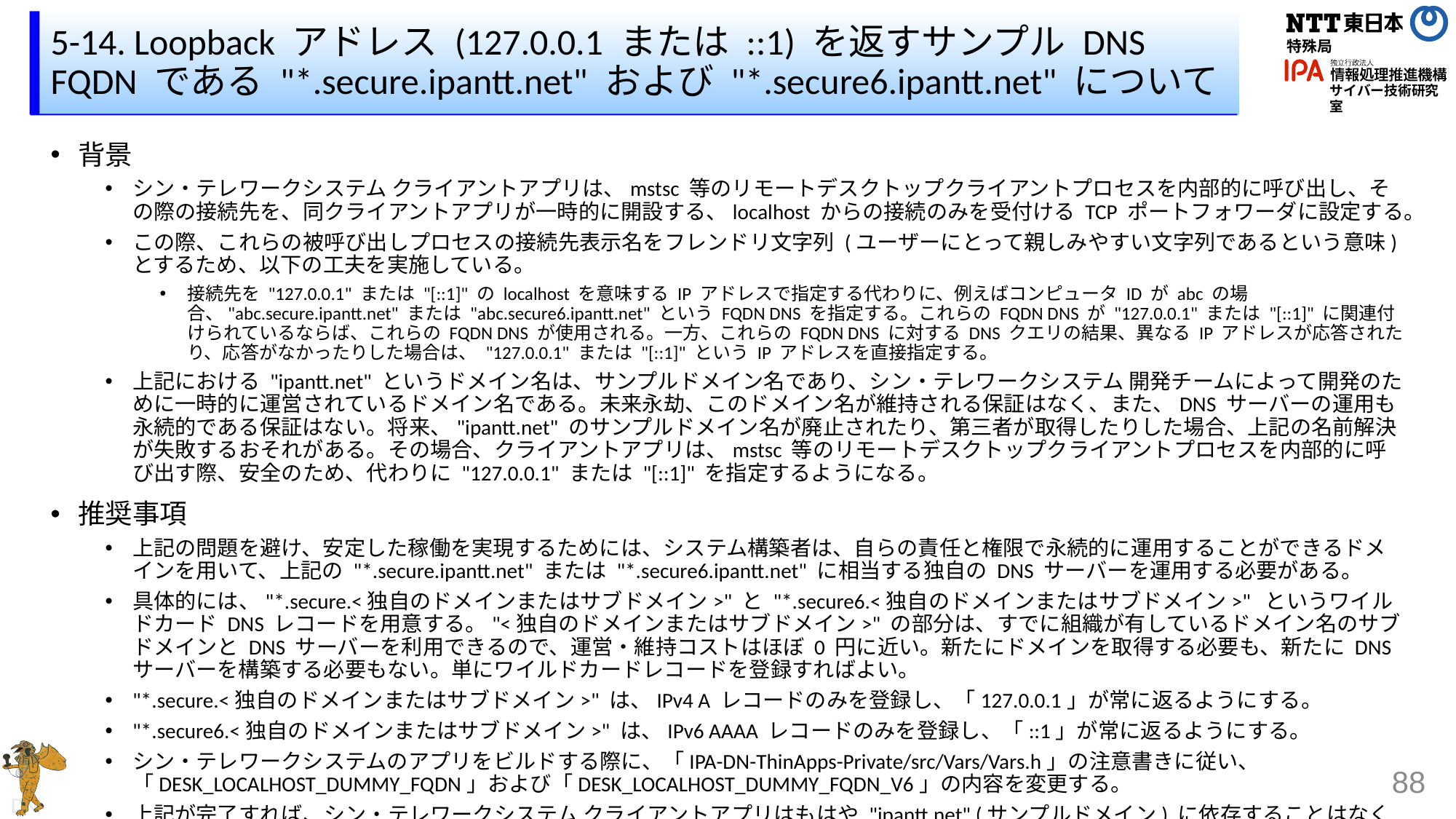

# 5-14. Loopback アドレス (127.0.0.1 または ::1) を返すサンプル DNS FQDN である "*.secure.ipantt.net" および "*.secure6.ipantt.net" について
背景
シン・テレワークシステム クライアントアプリは、mstsc 等のリモートデスクトップクライアントプロセスを内部的に呼び出し、その際の接続先を、同クライアントアプリが一時的に開設する、localhost からの接続のみを受付ける TCP ポートフォワーダに設定する。
この際、これらの被呼び出しプロセスの接続先表示名をフレンドリ文字列 (ユーザーにとって親しみやすい文字列であるという意味) とするため、以下の工夫を実施している。
接続先を "127.0.0.1" または "[::1]" の localhost を意味する IP アドレスで指定する代わりに、例えばコンピュータ ID が abc の場合、"abc.secure.ipantt.net" または "abc.secure6.ipantt.net" という FQDN DNS を指定する。これらの FQDN DNS が "127.0.0.1" または "[::1]" に関連付けられているならば、これらの FQDN DNS が使用される。一方、これらの FQDN DNS に対する DNS クエリの結果、異なる IP アドレスが応答されたり、応答がなかったりした場合は、 "127.0.0.1" または "[::1]" という IP アドレスを直接指定する。
上記における "ipantt.net" というドメイン名は、サンプルドメイン名であり、シン・テレワークシステム 開発チームによって開発のために一時的に運営されているドメイン名である。未来永劫、このドメイン名が維持される保証はなく、また、DNS サーバーの運用も永続的である保証はない。将来、"ipantt.net" のサンプルドメイン名が廃止されたり、第三者が取得したりした場合、上記の名前解決が失敗するおそれがある。その場合、クライアントアプリは、mstsc 等のリモートデスクトップクライアントプロセスを内部的に呼び出す際、安全のため、代わりに "127.0.0.1" または "[::1]" を指定するようになる。
推奨事項
上記の問題を避け、安定した稼働を実現するためには、システム構築者は、自らの責任と権限で永続的に運用することができるドメインを用いて、上記の "*.secure.ipantt.net" または "*.secure6.ipantt.net" に相当する独自の DNS サーバーを運用する必要がある。
具体的には、"*.secure.<独自のドメインまたはサブドメイン>" と "*.secure6.<独自のドメインまたはサブドメイン>"  というワイルドカード DNS レコードを用意する。"<独自のドメインまたはサブドメイン>" の部分は、すでに組織が有しているドメイン名のサブドメインと DNS サーバーを利用できるので、運営・維持コストはほぼ 0 円に近い。新たにドメインを取得する必要も、新たに DNS サーバーを構築する必要もない。単にワイルドカードレコードを登録すればよい。
"*.secure.<独自のドメインまたはサブドメイン>" は、IPv4 A レコードのみを登録し、「127.0.0.1」が常に返るようにする。
"*.secure6.<独自のドメインまたはサブドメイン>" は、IPv6 AAAA レコードのみを登録し、「::1」が常に返るようにする。
シン・テレワークシステムのアプリをビルドする際に、「IPA-DN-ThinApps-Private/src/Vars/Vars.h」の注意書きに従い、「DESK_LOCALHOST_DUMMY_FQDN」および「DESK_LOCALHOST_DUMMY_FQDN_V6」の内容を変更する。
上記が完了すれば、シン・テレワークシステム クライアントアプリはもはや "ipantt.net" (サンプルドメイン) に依存することはなくなる。
88